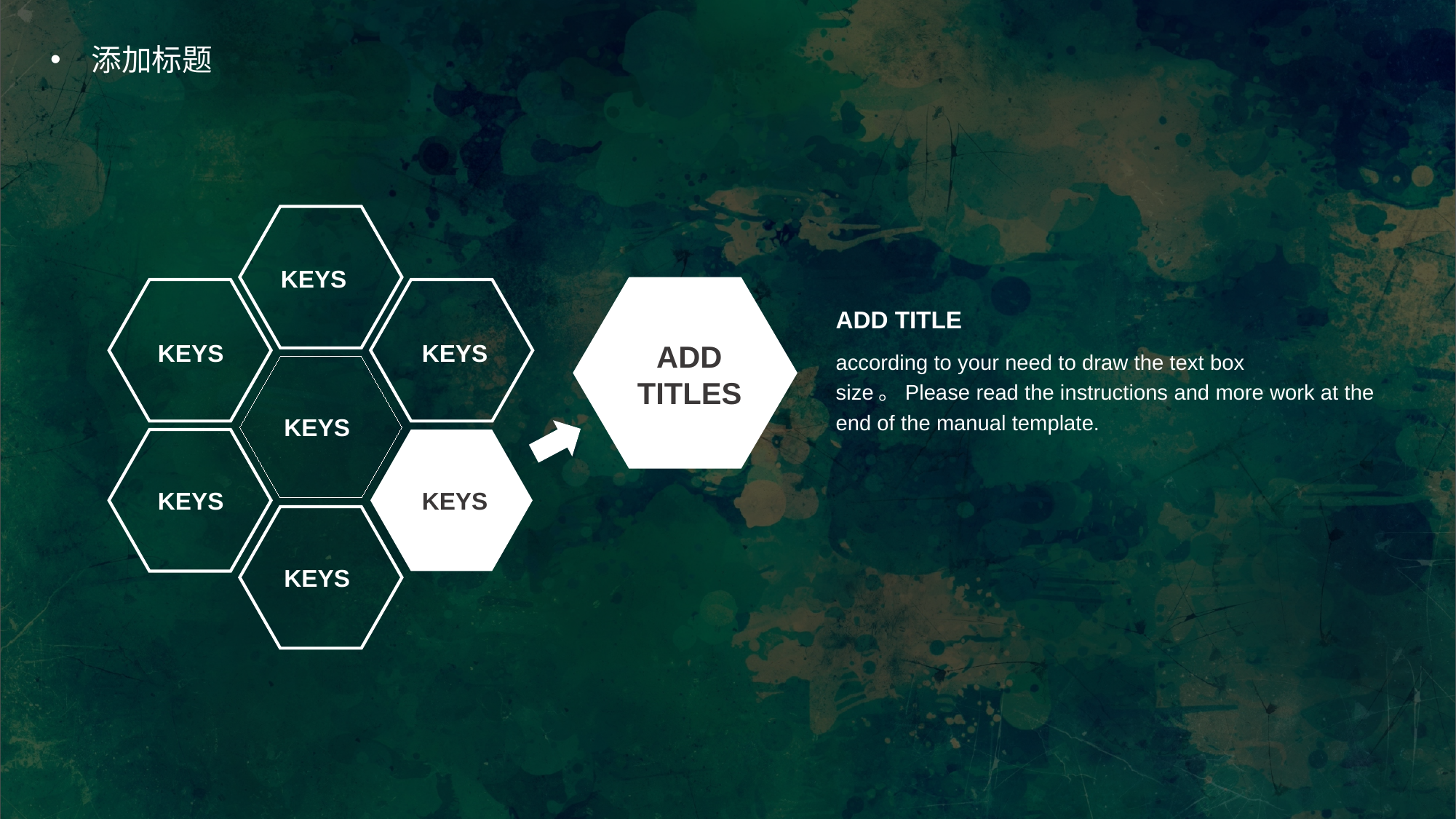

添加标题

KEYS

ADD TITLE
ADD TITLES
KEYS
KEYS
according to your need to draw the text box size。Please read the instructions and more work at the end of the manual template.

KEYS

KEYS
KEYS

KEYS